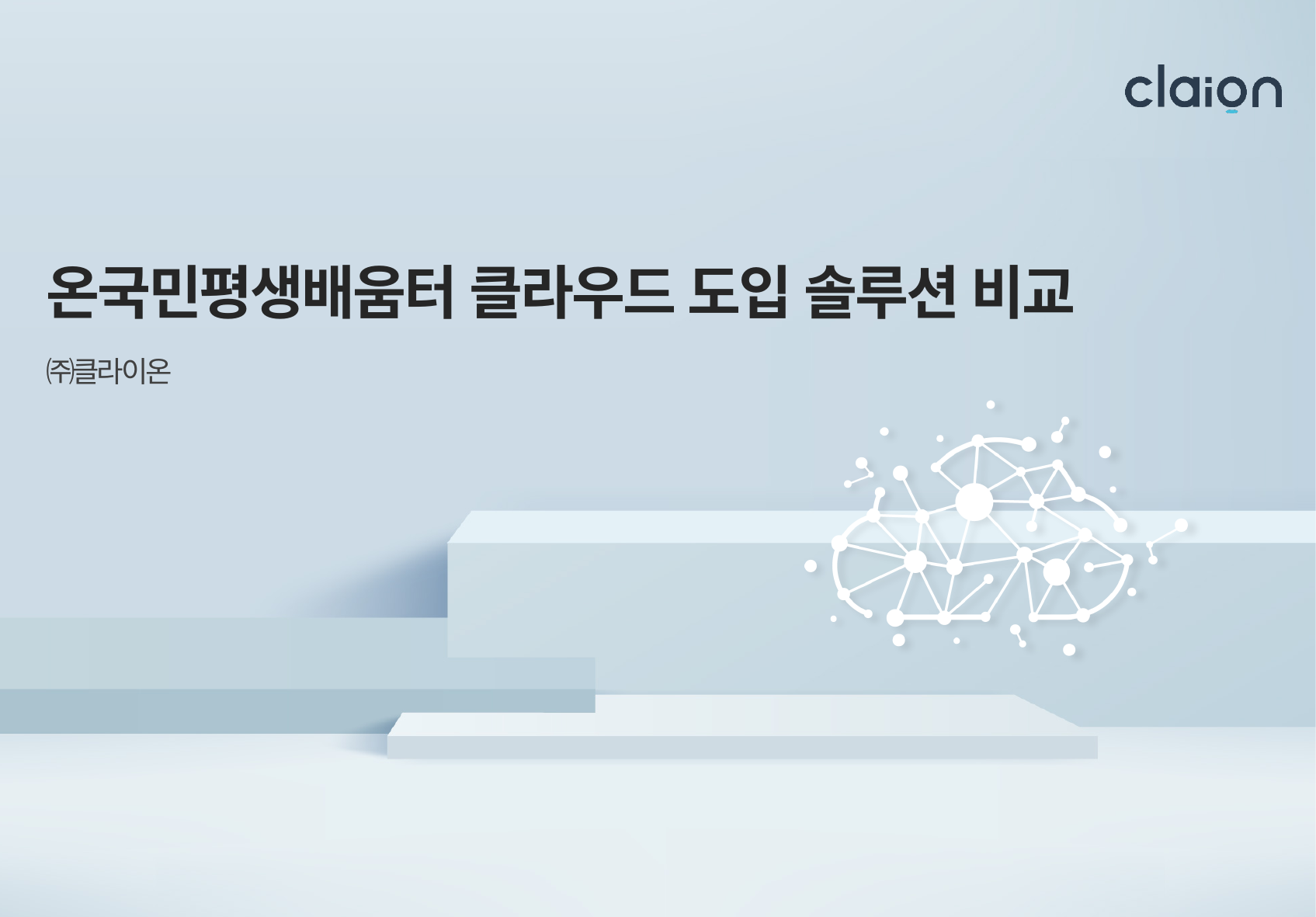

# 온국민평생배움터 클라우드 도입 솔루션 비교
㈜클라이온